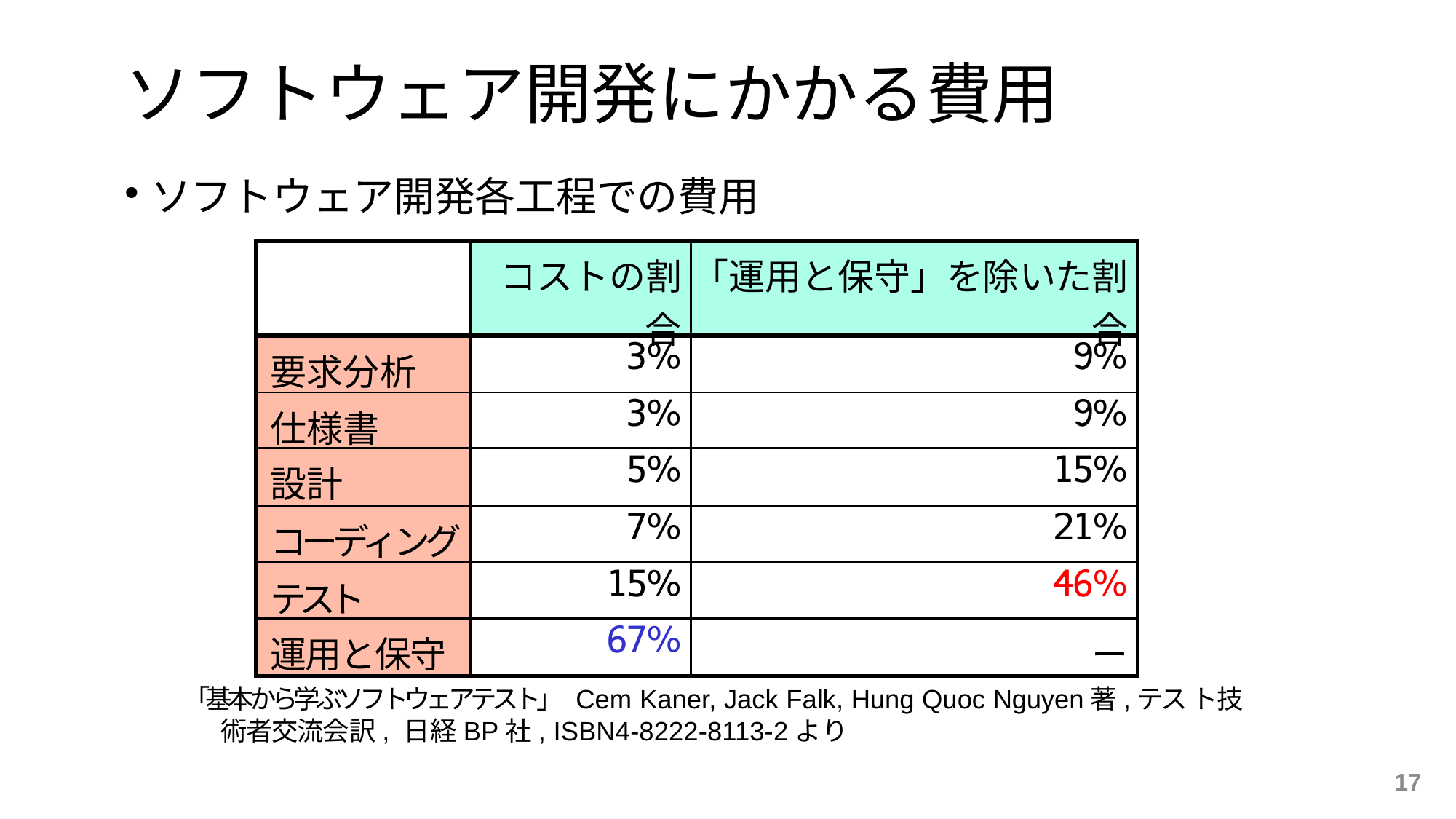

# ソフトウェア開発にかかる費用
ソフトウェア開発各工程での費用
|  | コストの割合 | 「運用と保守」を除いた割合 |
| --- | --- | --- |
| 要求分析 | 3% | 9% |
| 仕様書 | 3% | 9% |
| 設計 | 5% | 15% |
| コーディング | 7% | 21% |
| テスト | 15% | 46% |
| 運用と保守 | 67% | ー |
「基本から学ぶソフトウェアテスト」 Cem Kaner, Jack Falk, Hung Quoc Nguyen著,テス ト技術者交流会訳, 日経BP社, ISBN4-8222-8113-2より
17